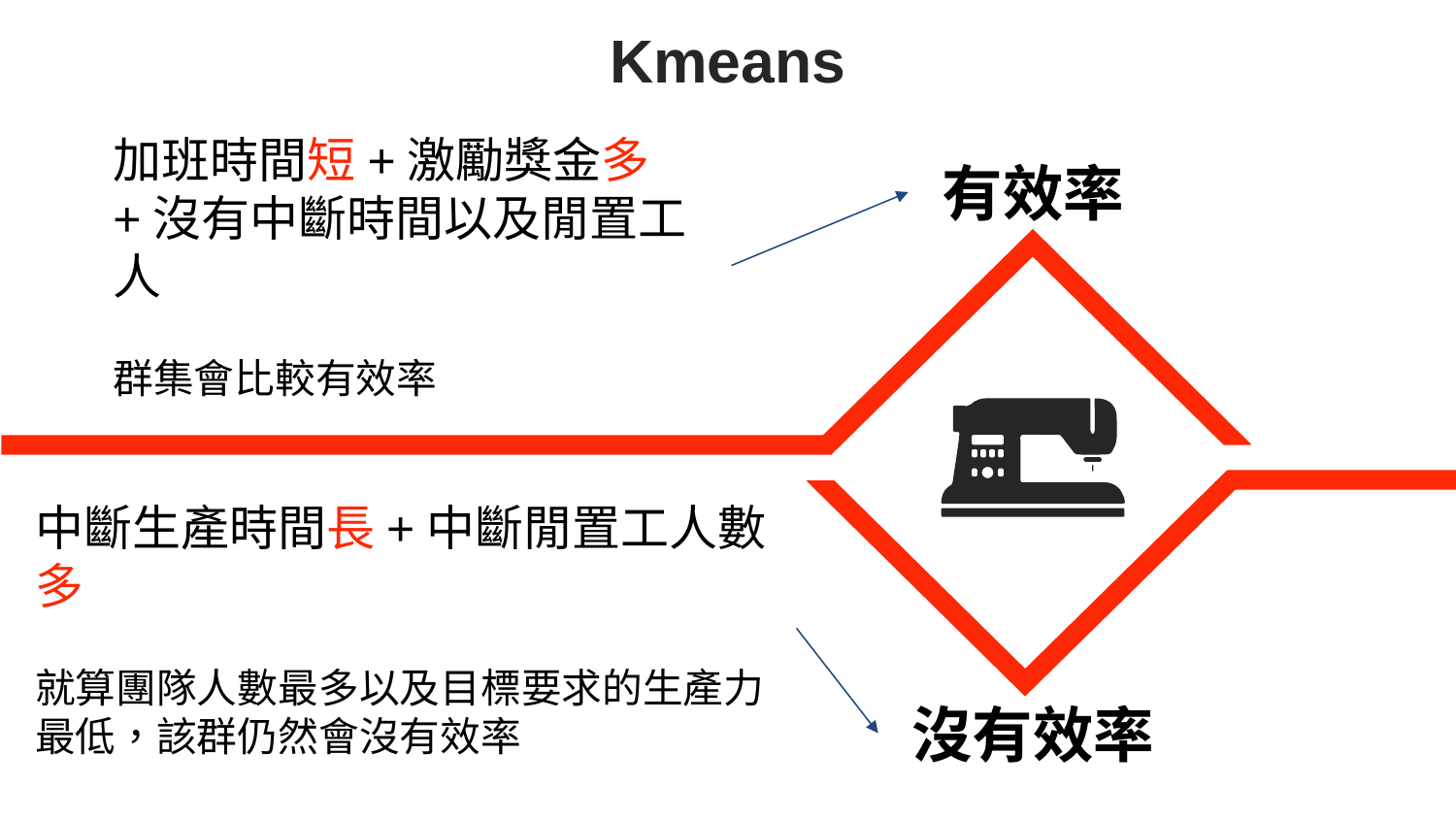

Kmeans
有效率
加班時間短+激勵獎金多
+沒有中斷時間以及閒置工人

群集會比較有效率

中斷生產時間長+中斷閒置工人數多

就算團隊人數最多以及目標要求的生產力最低，該群仍然會沒有效率
沒有效率